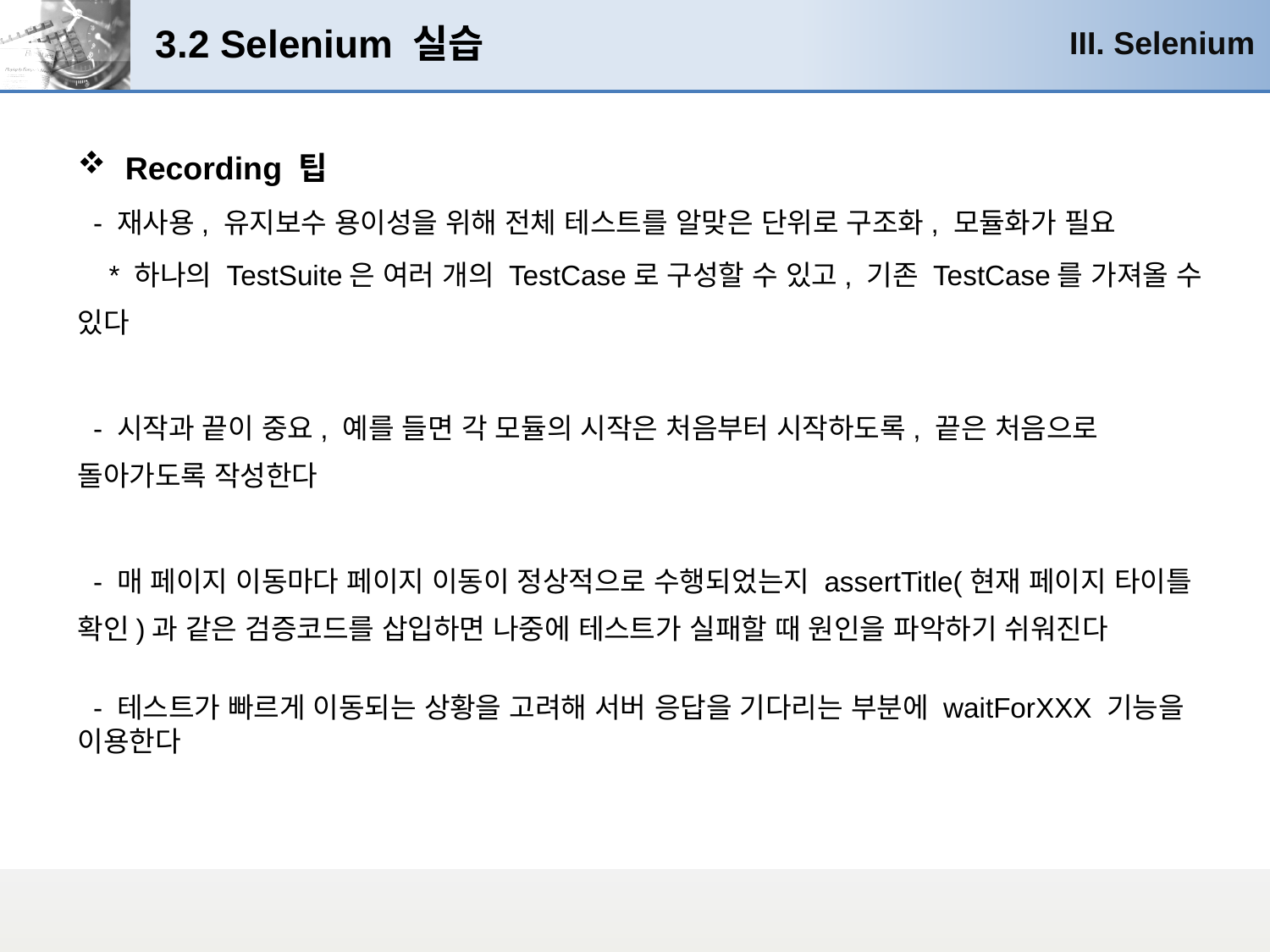

# 3.2 Selenium 실습
III. Selenium
Recording 팁
  - 재사용, 유지보수 용이성을 위해 전체 테스트를 알맞은 단위로 구조화, 모듈화가 필요
    * 하나의 TestSuite은 여러 개의 TestCase로 구성할 수 있고, 기존 TestCase를 가져올 수 있다

  - 시작과 끝이 중요, 예를 들면 각 모듈의 시작은 처음부터 시작하도록, 끝은 처음으로 돌아가도록 작성한다

  - 매 페이지 이동마다 페이지 이동이 정상적으로 수행되었는지 assertTitle(현재 페이지 타이틀 확인)과 같은 검증코드를 삽입하면 나중에 테스트가 실패할 때 원인을 파악하기 쉬워진다

  - 테스트가 빠르게 이동되는 상황을 고려해 서버 응답을 기다리는 부분에 waitForXXX 기능을 이용한다